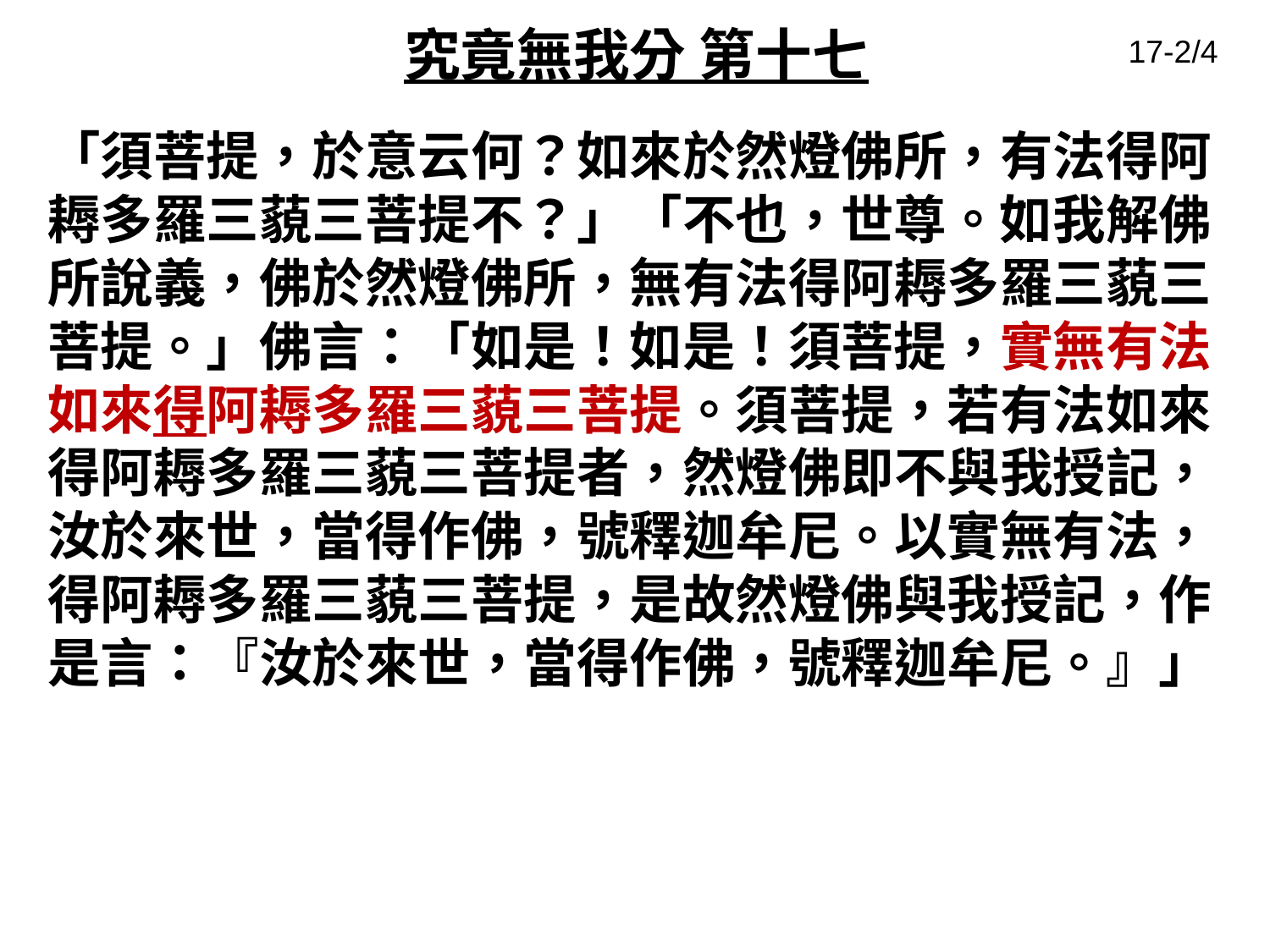

# 究竟無我分 第十七
17-2/4
「須菩提，於意云何？如來於然燈佛所，有法得阿耨多羅三藐三菩提不？」「不也，世尊。如我解佛所說義，佛於然燈佛所，無有法得阿耨多羅三藐三菩提。」佛言：「如是！如是！須菩提，實無有法如來得阿耨多羅三藐三菩提。須菩提，若有法如來得阿耨多羅三藐三菩提者，然燈佛即不與我授記，汝於來世，當得作佛，號釋迦牟尼。以實無有法，得阿耨多羅三藐三菩提，是故然燈佛與我授記，作是言：『汝於來世，當得作佛，號釋迦牟尼。』」